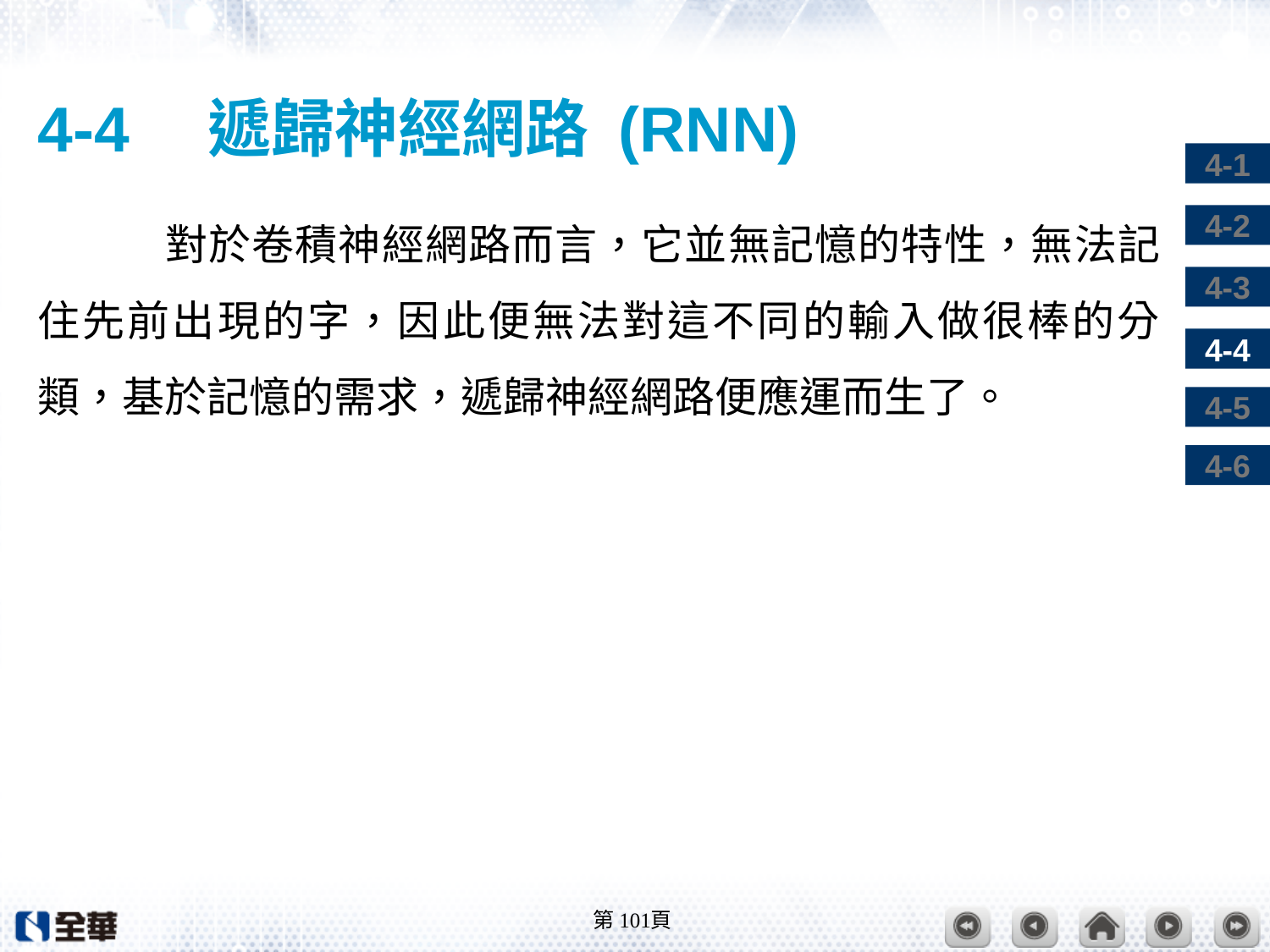

# 4-4　遞歸神經網路 (RNN)
	對於卷積神經網路而言，它並無記憶的特性，無法記住先前出現的字，因此便無法對這不同的輸入做很棒的分類，基於記憶的需求，遞歸神經網路便應運而生了。